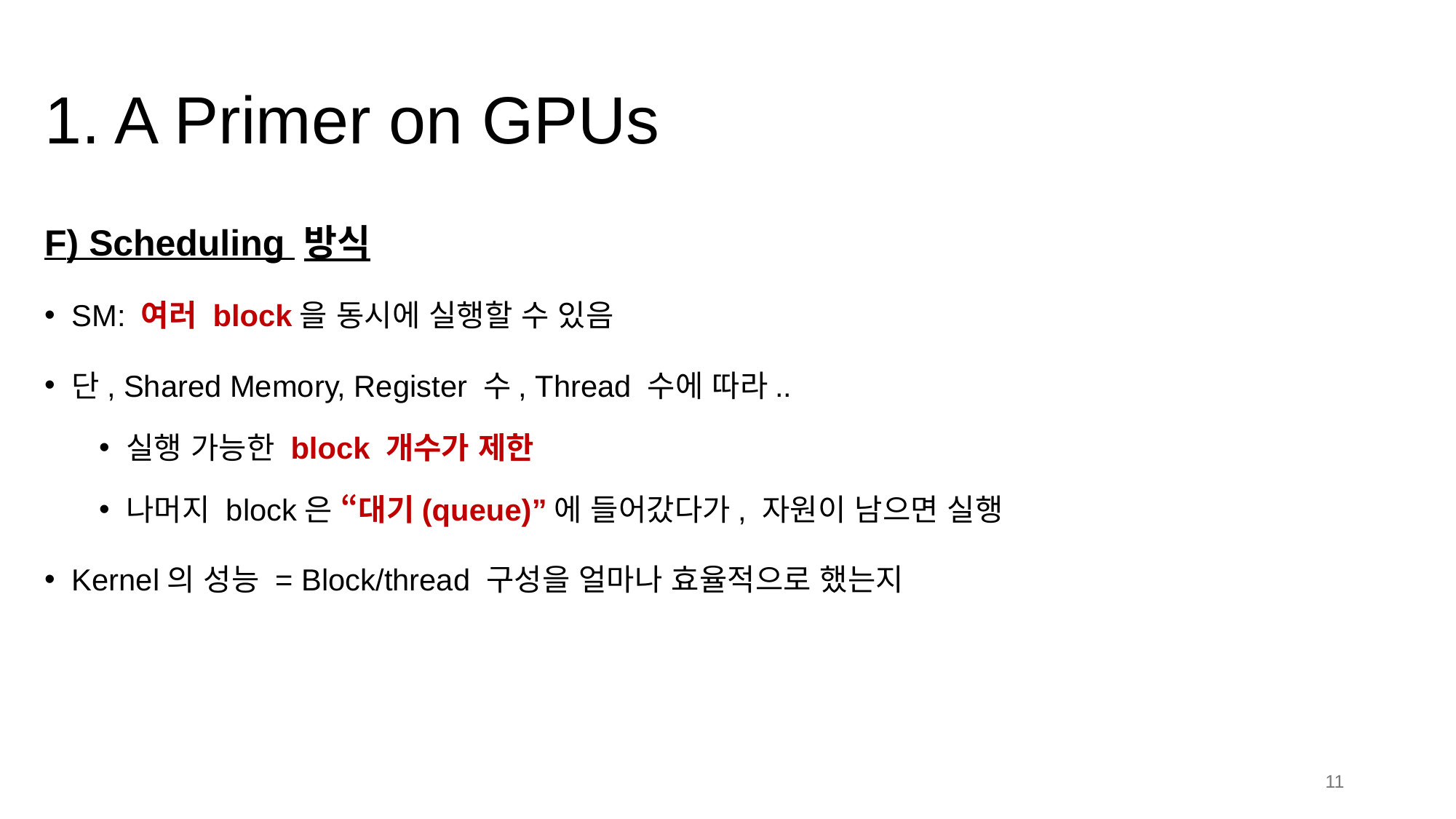

# 1. A Primer on GPUs
F) Scheduling 방식
SM: 여러 block을 동시에 실행할 수 있음
단, Shared Memory, Register 수, Thread 수에 따라..
실행 가능한 block 개수가 제한
나머지 block은 “대기(queue)”에 들어갔다가, 자원이 남으면 실행
Kernel의 성능 = Block/thread 구성을 얼마나 효율적으로 했는지

11